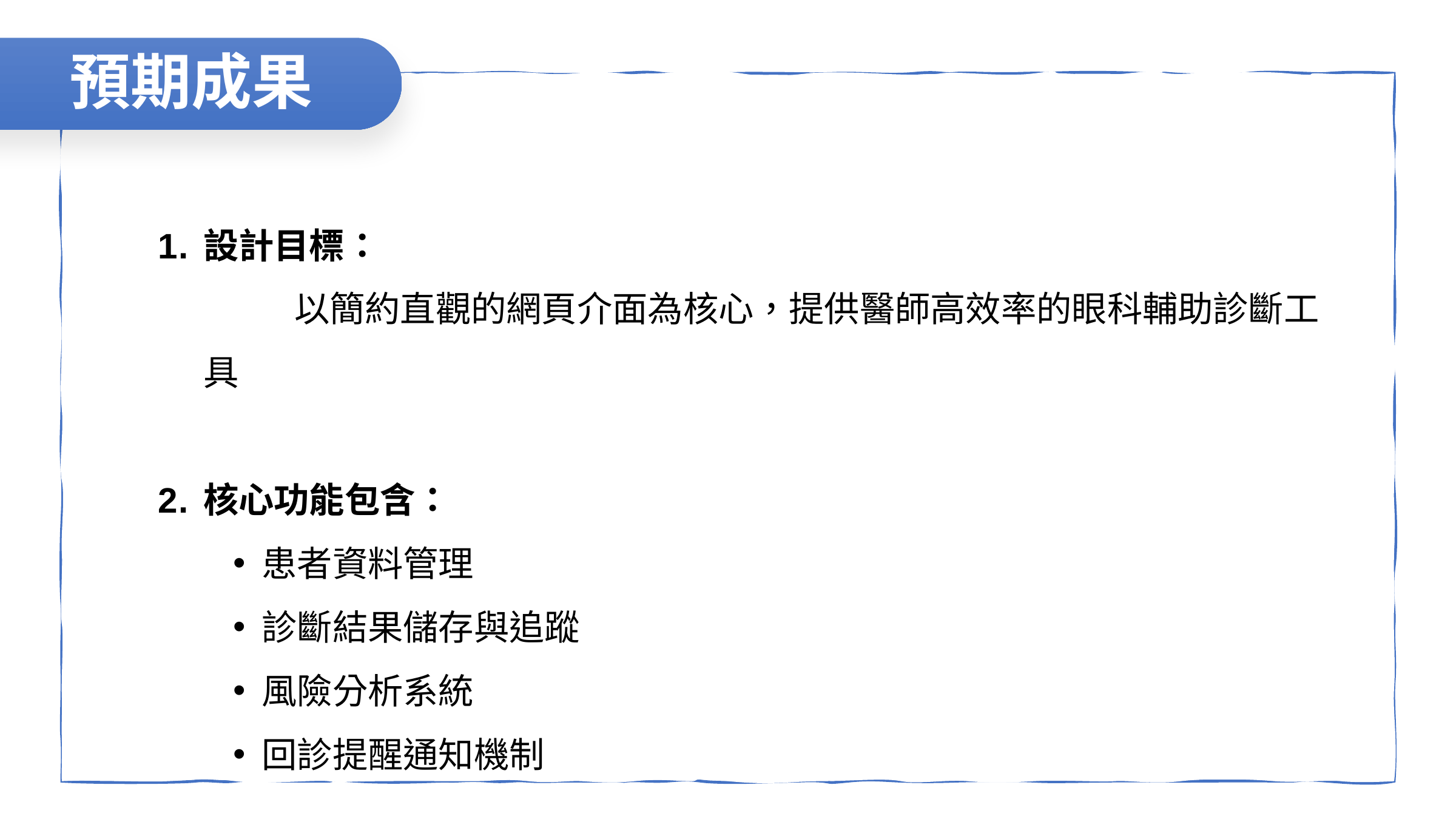

預期成果

設計目標：
	以簡約直觀的網頁介面為核心，提供醫師高效率的眼科輔助診斷工具

核心功能包含：
 患者資料管理
 診斷結果儲存與追蹤
 風險分析系統
 回診提醒通知機制